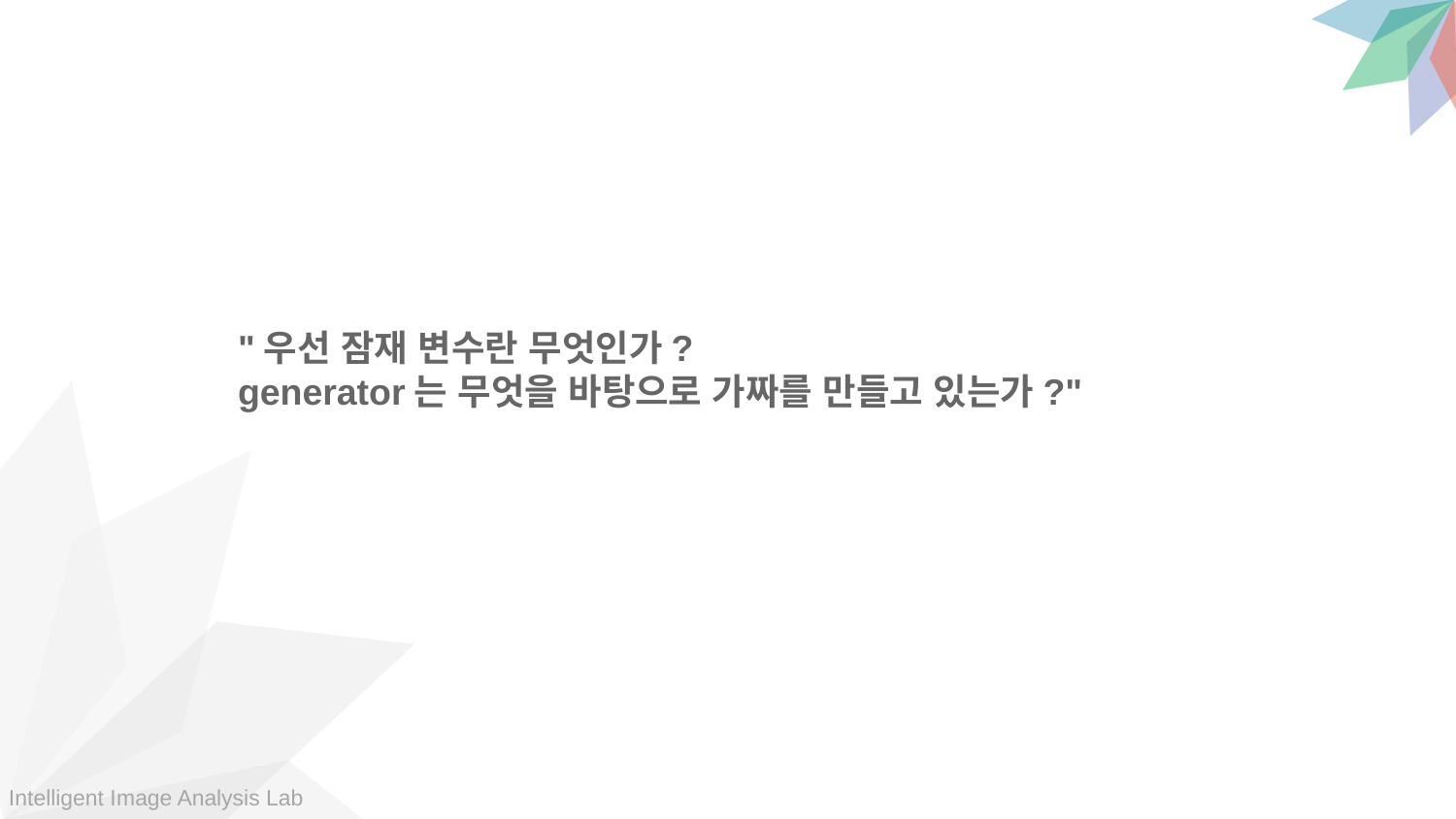

"우선 잠재 변수란 무엇인가?
generator는 무엇을 바탕으로 가짜를 만들고 있는가?"